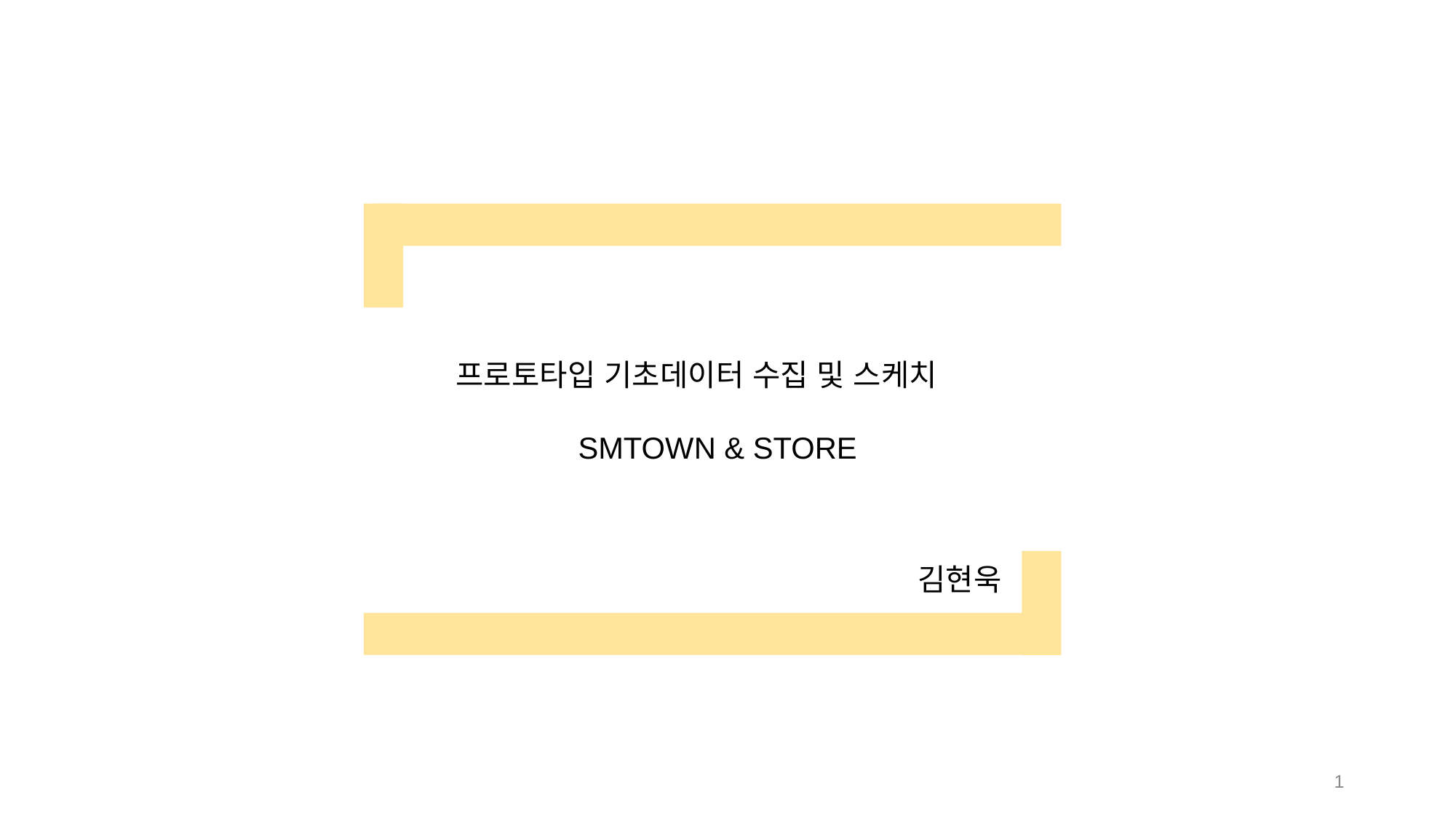

프로토타입 기초데이터 수집 및 스케치

SMTOWN & STORE

김현욱

1